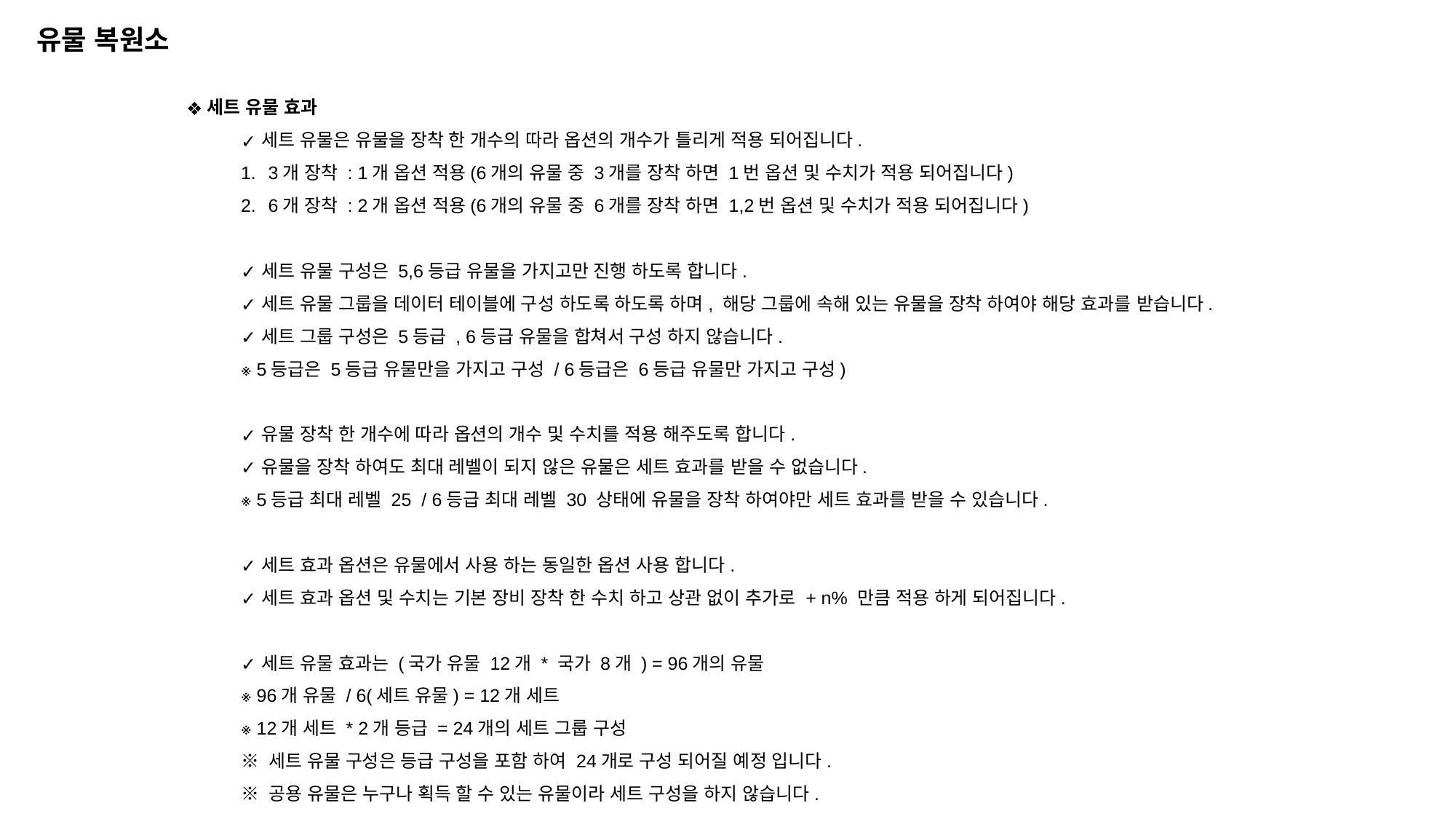

유물 복원소
세트 유물 효과
세트 유물은 유물을 장착 한 개수의 따라 옵션의 개수가 틀리게 적용 되어집니다.
3개 장착 : 1개 옵션 적용(6개의 유물 중 3개를 장착 하면 1번 옵션 및 수치가 적용 되어집니다)
6개 장착 : 2개 옵션 적용(6개의 유물 중 6개를 장착 하면 1,2번 옵션 및 수치가 적용 되어집니다)

세트 유물 구성은 5,6등급 유물을 가지고만 진행 하도록 합니다.
세트 유물 그룹을 데이터 테이블에 구성 하도록 하도록 하며, 해당 그룹에 속해 있는 유물을 장착 하여야 해당 효과를 받습니다.
세트 그룹 구성은 5등급 , 6등급 유물을 합쳐서 구성 하지 않습니다.
※ 5등급은 5등급 유물만을 가지고 구성 / 6등급은 6등급 유물만 가지고 구성)

유물 장착 한 개수에 따라 옵션의 개수 및 수치를 적용 해주도록 합니다.
유물을 장착 하여도 최대 레벨이 되지 않은 유물은 세트 효과를 받을 수 없습니다.
※ 5등급 최대 레벨 25  / 6등급 최대 레벨 30 상태에 유물을 장착 하여야만 세트 효과를 받을 수 있습니다.

세트 효과 옵션은 유물에서 사용 하는 동일한 옵션 사용 합니다.
세트 효과 옵션 및 수치는 기본 장비 장착 한 수치 하고 상관 없이 추가로 + n% 만큼 적용 하게 되어집니다.

세트 유물 효과는 (국가 유물 12개 * 국가 8개 ) = 96개의 유물
※ 96개 유물 / 6(세트 유물) = 12개 세트
※ 12개 세트 * 2개 등급 = 24개의 세트 그룹 구성
※ 세트 유물 구성은 등급 구성을 포함 하여 24개로 구성 되어질 예정 입니다.
※ 공용 유물은 누구나 획득 할 수 있는 유물이라 세트 구성을 하지 않습니다.